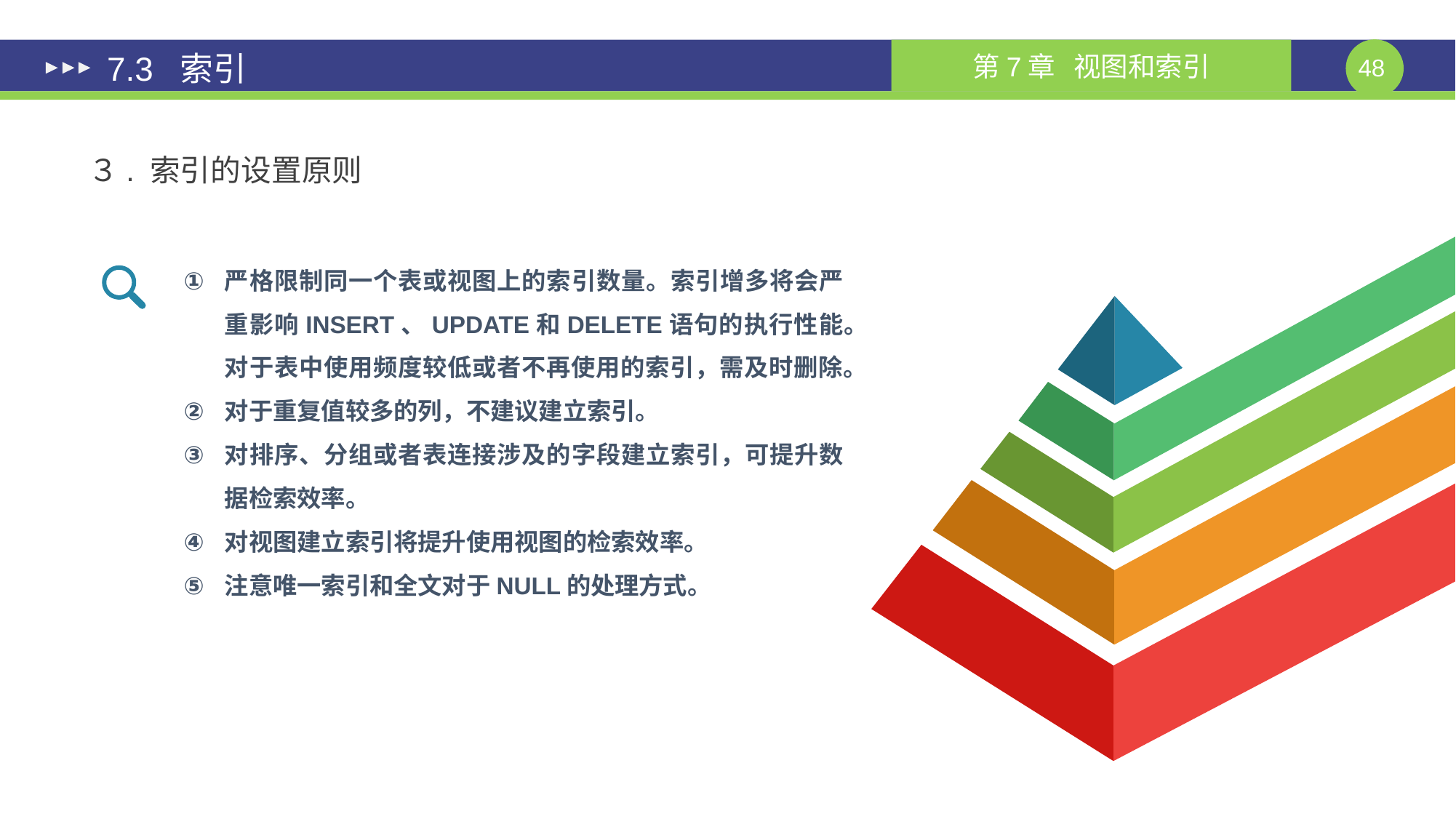

# 7.3  索引
３. 索引的设置原则

严格限制同一个表或视图上的索引数量。索引增多将会严重影响INSERT、UPDATE和DELETE语句的执行性能。对于表中使用频度较低或者不再使用的索引，需及时删除。
对于重复值较多的列，不建议建立索引。
对排序、分组或者表连接涉及的字段建立索引，可提升数据检索效率。
对视图建立索引将提升使用视图的检索效率。
注意唯一索引和全文对于NULL的处理方式。